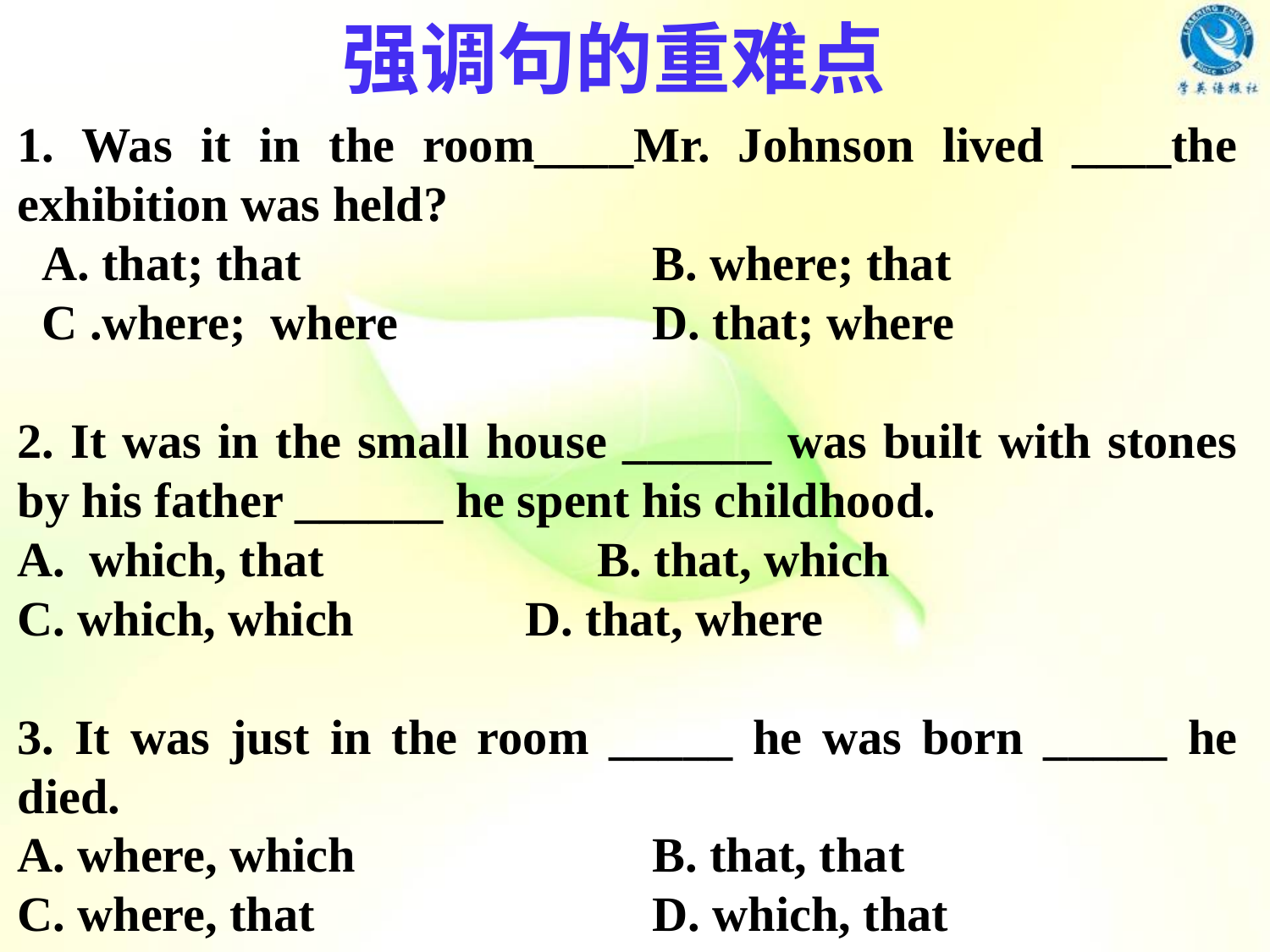

强调句的重难点
1. Was it in the room____Mr. Johnson lived ____the exhibition was held?
  A. that; that  			B. where; that
  C .where;  where  		D. that; where

2. It was in the small house ______ was built with stones by his father ______ he spent his childhood.
which, that   		B. that, which
C. which, which  		D. that, where

3. It was just in the room _____ he was born _____ he died.
A. where, which  			B. that, that
C. where, that  			D. which, that